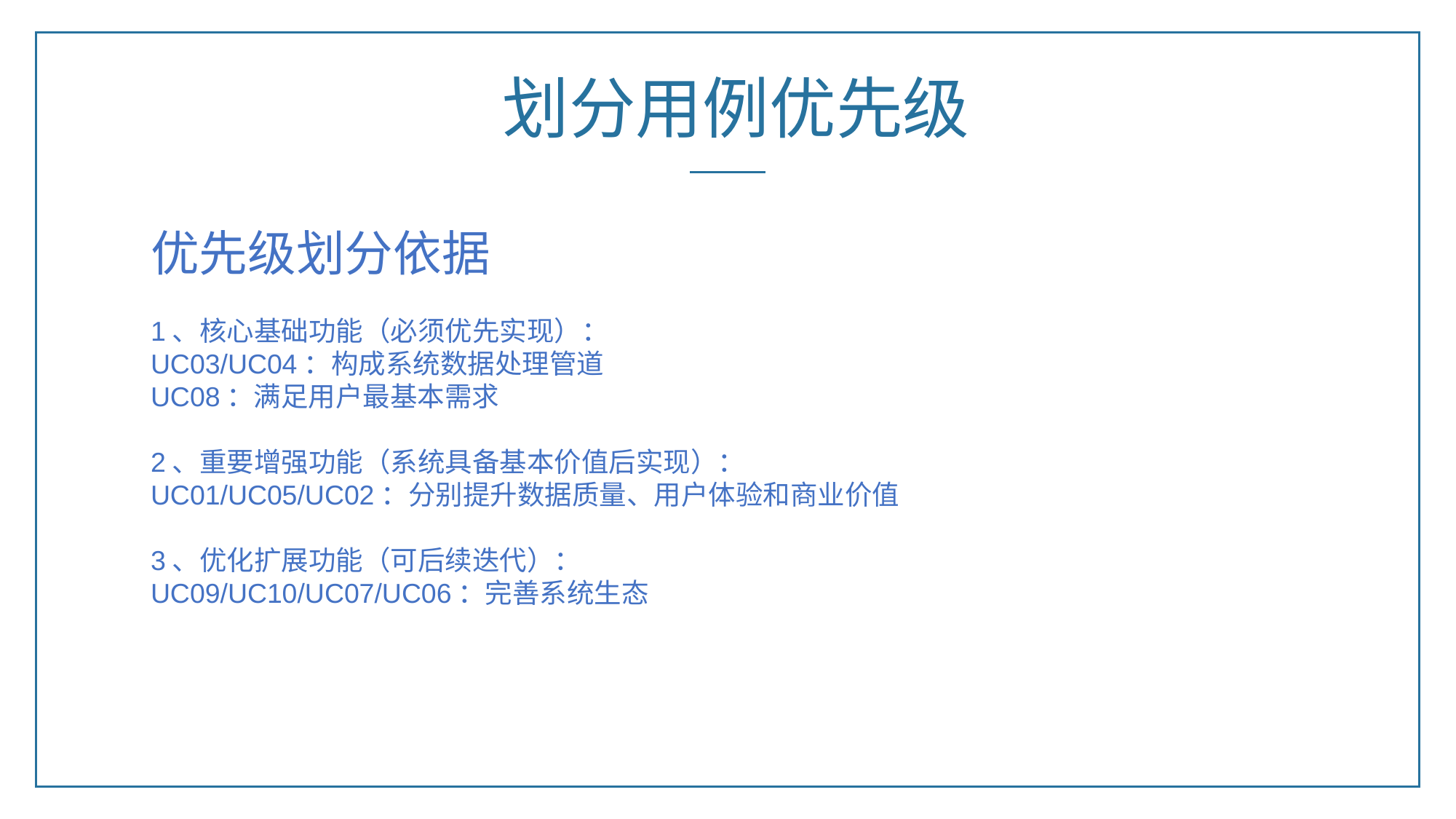

划分用例优先级
优先级划分依据

1、核心基础功能（必须优先实现）：
UC03/UC04：构成系统数据处理管道
UC08：满足用户最基本需求

2、重要增强功能（系统具备基本价值后实现）：
UC01/UC05/UC02：分别提升数据质量、用户体验和商业价值

3、优化扩展功能（可后续迭代）：
UC09/UC10/UC07/UC06：完善系统生态